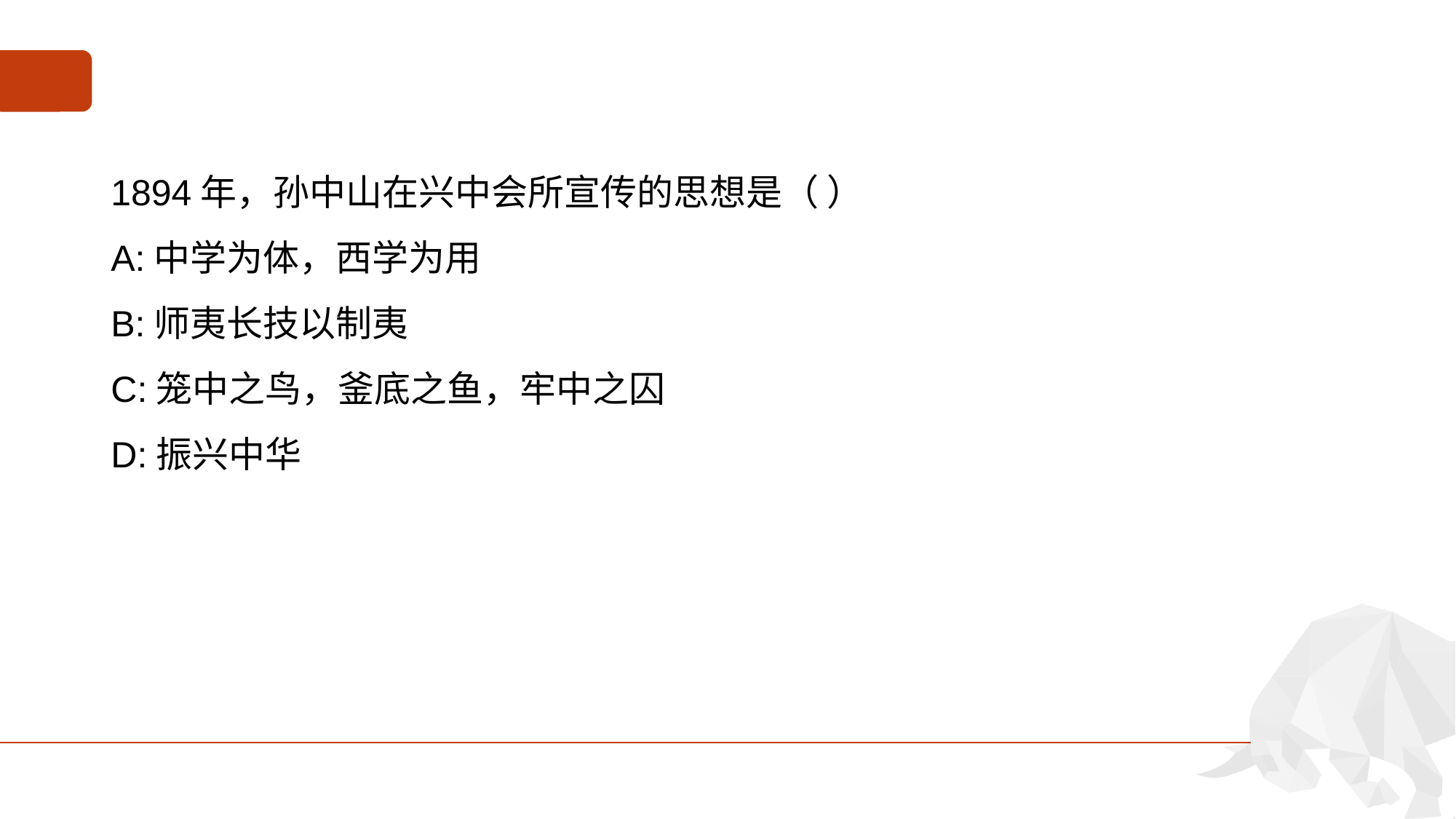

#
1894年，孙中山在兴中会所宣传的思想是（ ）
A:中学为体，西学为用
B:师夷长技以制夷
C:笼中之鸟，釜底之鱼，牢中之囚
D:振兴中华